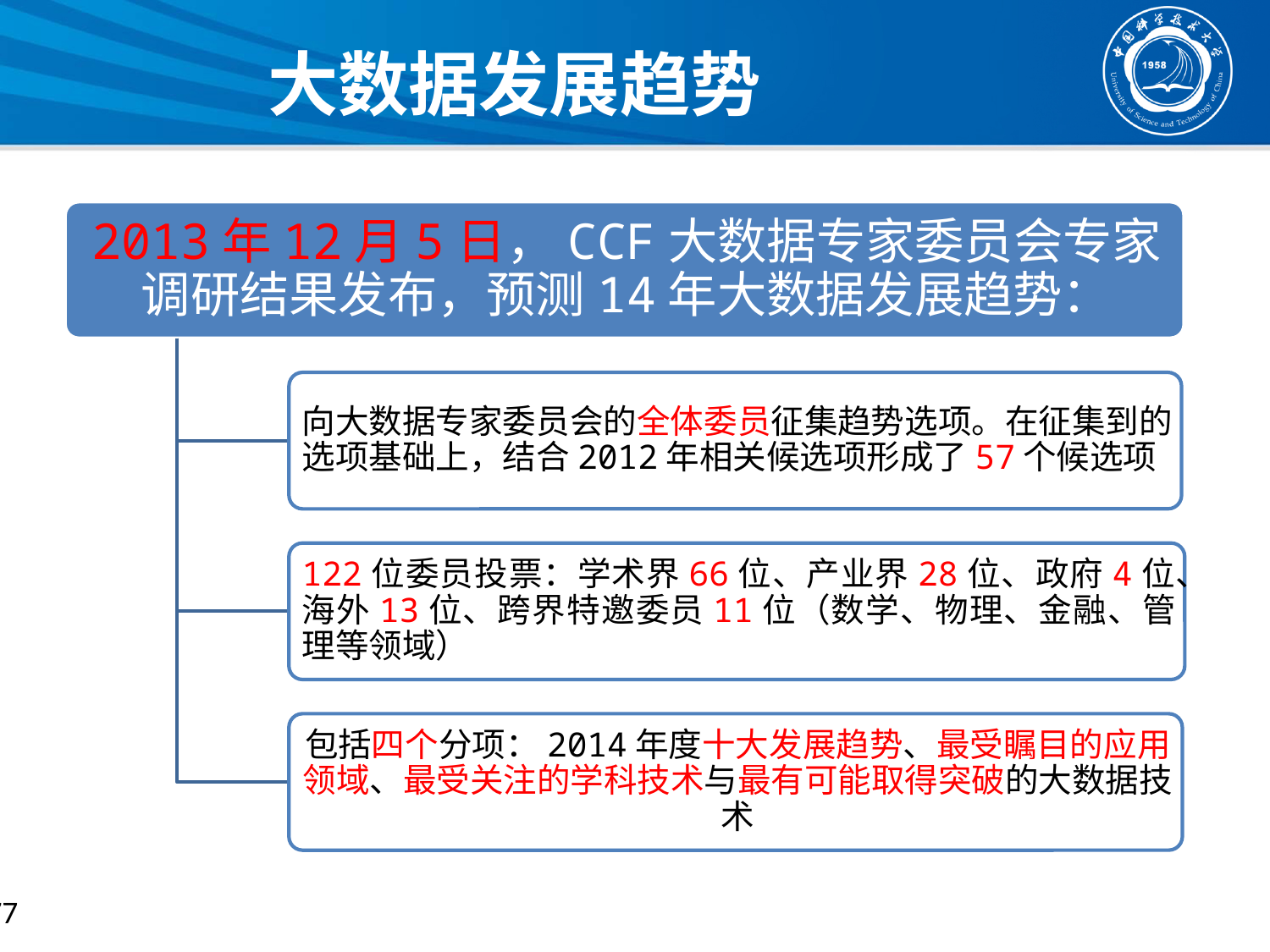

# 大数据发展趋势
2013年12月5日，CCF大数据专家委员会专家调研结果发布，预测14年大数据发展趋势：
向大数据专家委员会的全体委员征集趋势选项。在征集到的选项基础上，结合2012年相关候选项形成了57个候选项
122位委员投票：学术界66位、产业界28位、政府4位、海外13位、跨界特邀委员11位（数学、物理、金融、管理等领域）
包括四个分项：2014年度十大发展趋势、最受瞩目的应用领域、最受关注的学科技术与最有可能取得突破的大数据技术